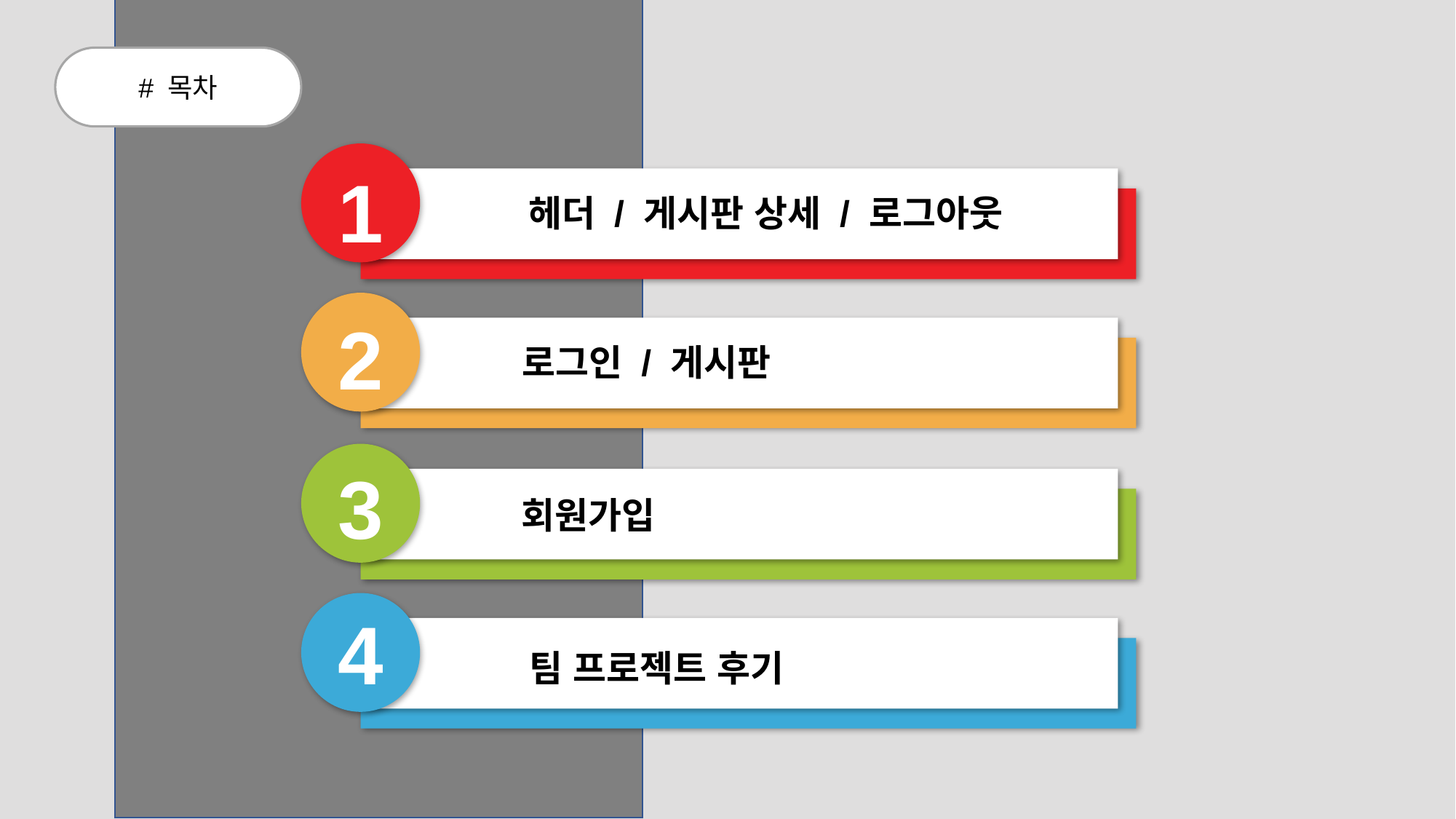

# 목차

1
헤더 / 게시판 상세 / 로그아웃

2
로그인 / 게시판

3
회원가입

4
팀 프로젝트 후기